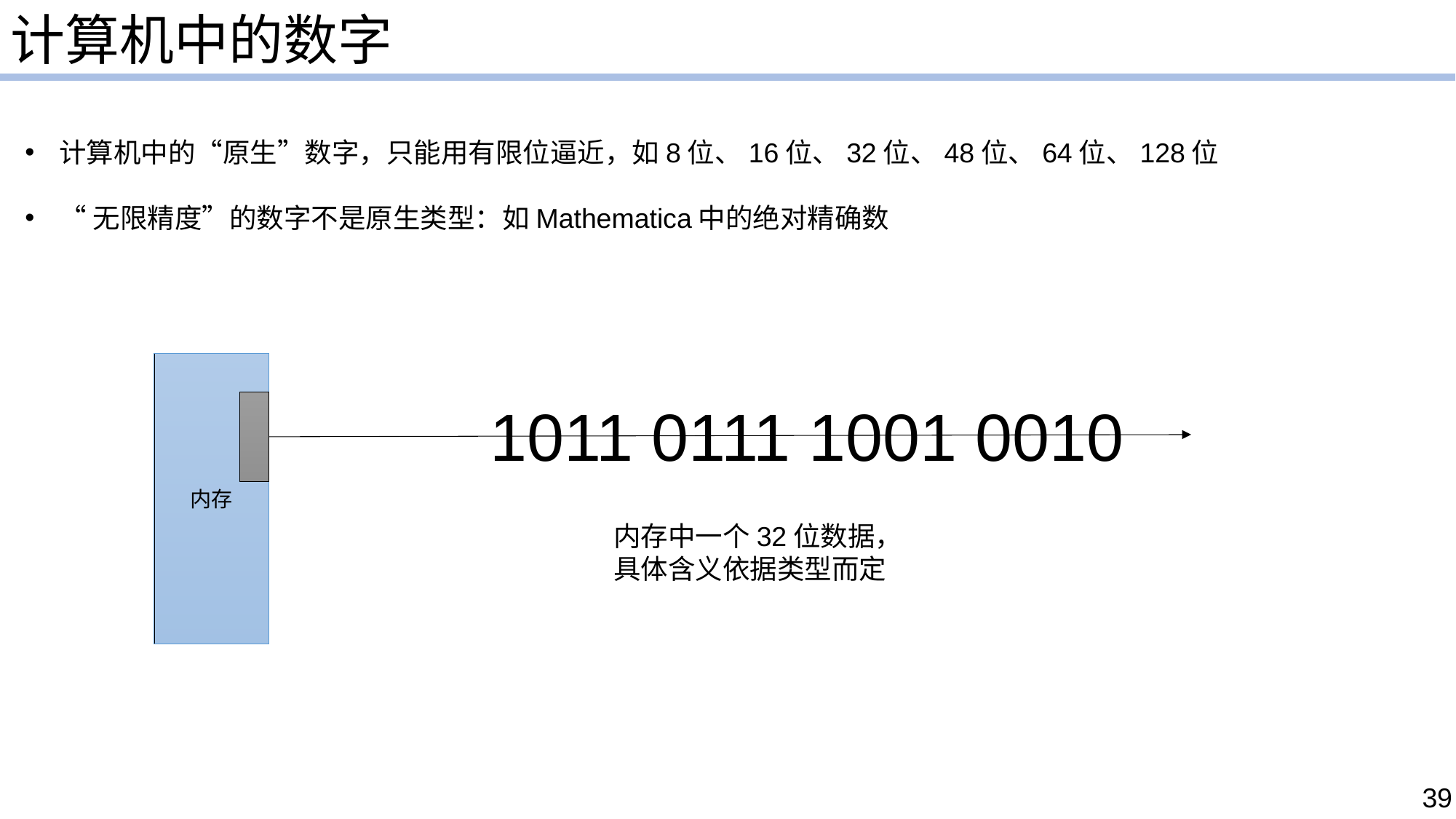

计算机中的数字
计算机中的“原生”数字，只能用有限位逼近，如8位、16位、32位、48位、64位、128位

“无限精度”的数字不是原生类型：如Mathematica中的绝对精确数
内存
1011 0111 1001 0010

内存中一个32位数据，具体含义依据类型而定
39